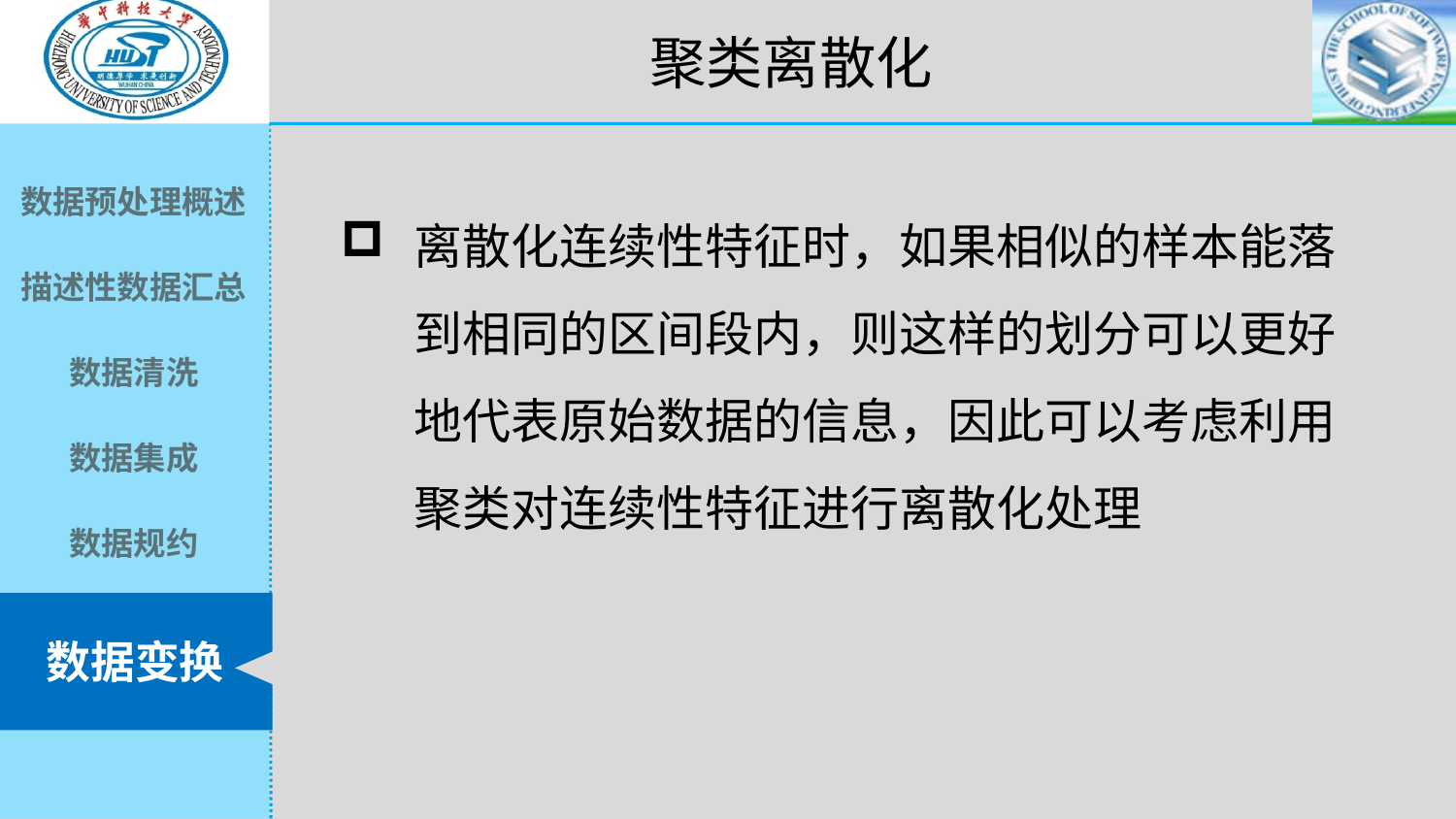

聚类离散化
离散化连续性特征时，如果相似的样本能落到相同的区间段内，则这样的划分可以更好地代表原始数据的信息，因此可以考虑利用聚类对连续性特征进行离散化处理